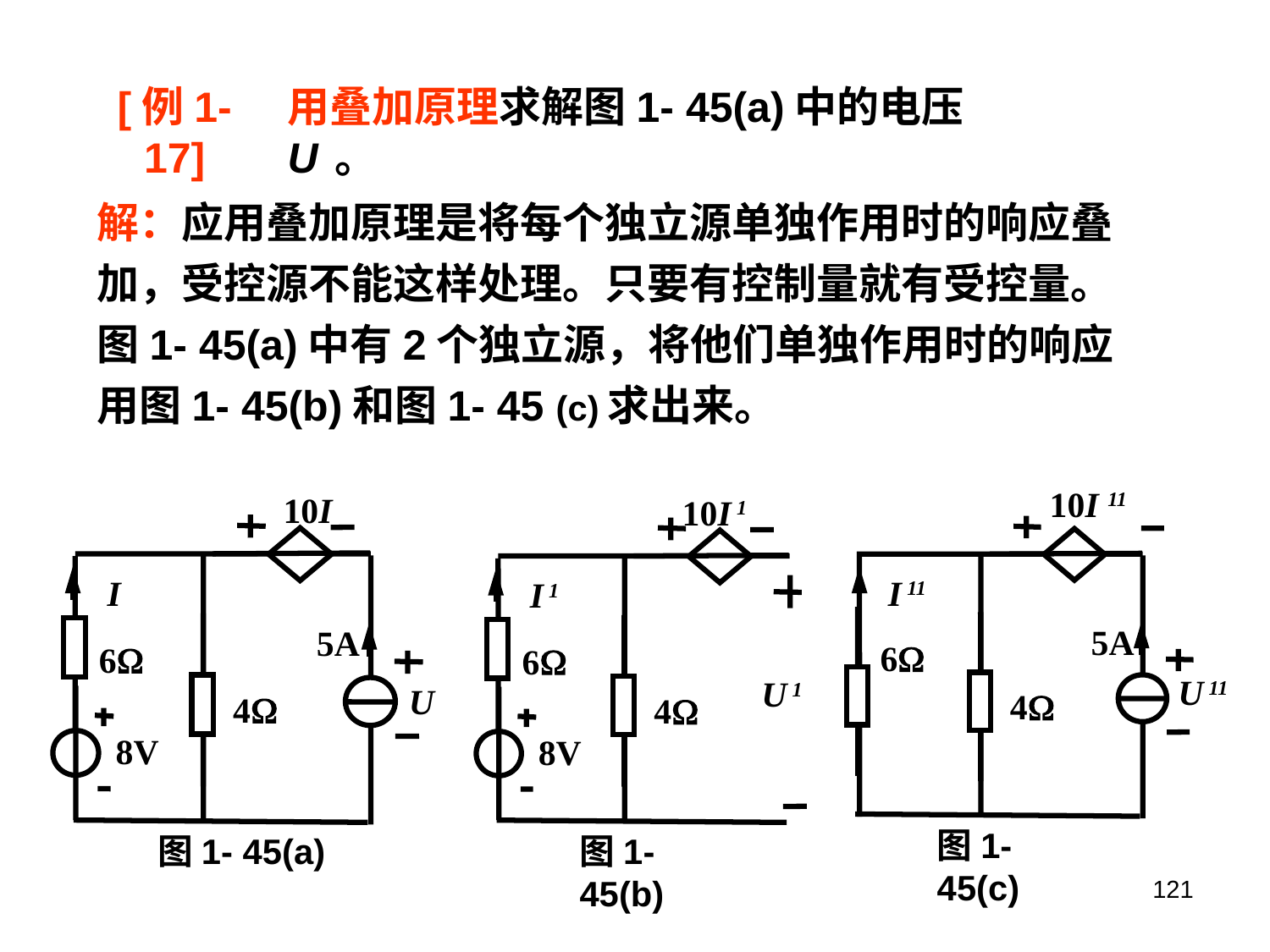

[例1-17]
用叠加原理求解图1- 45(a)中的电压U 。
解：应用叠加原理是将每个独立源单独作用时的响应叠加，受控源不能这样处理。只要有控制量就有受控量。图1- 45(a)中有2个独立源，将他们单独作用时的响应用图1- 45(b)和图1- 45 (c)求出来。
10I 11

I 11

5A

6Ω

U 11

4Ω

图1- 45(c)
10I

I

5A

6Ω

U

4Ω

8V

图1- 45(a)
10I 1

I 1

6Ω
U 1
4Ω

8V

图1- 45(b)
121